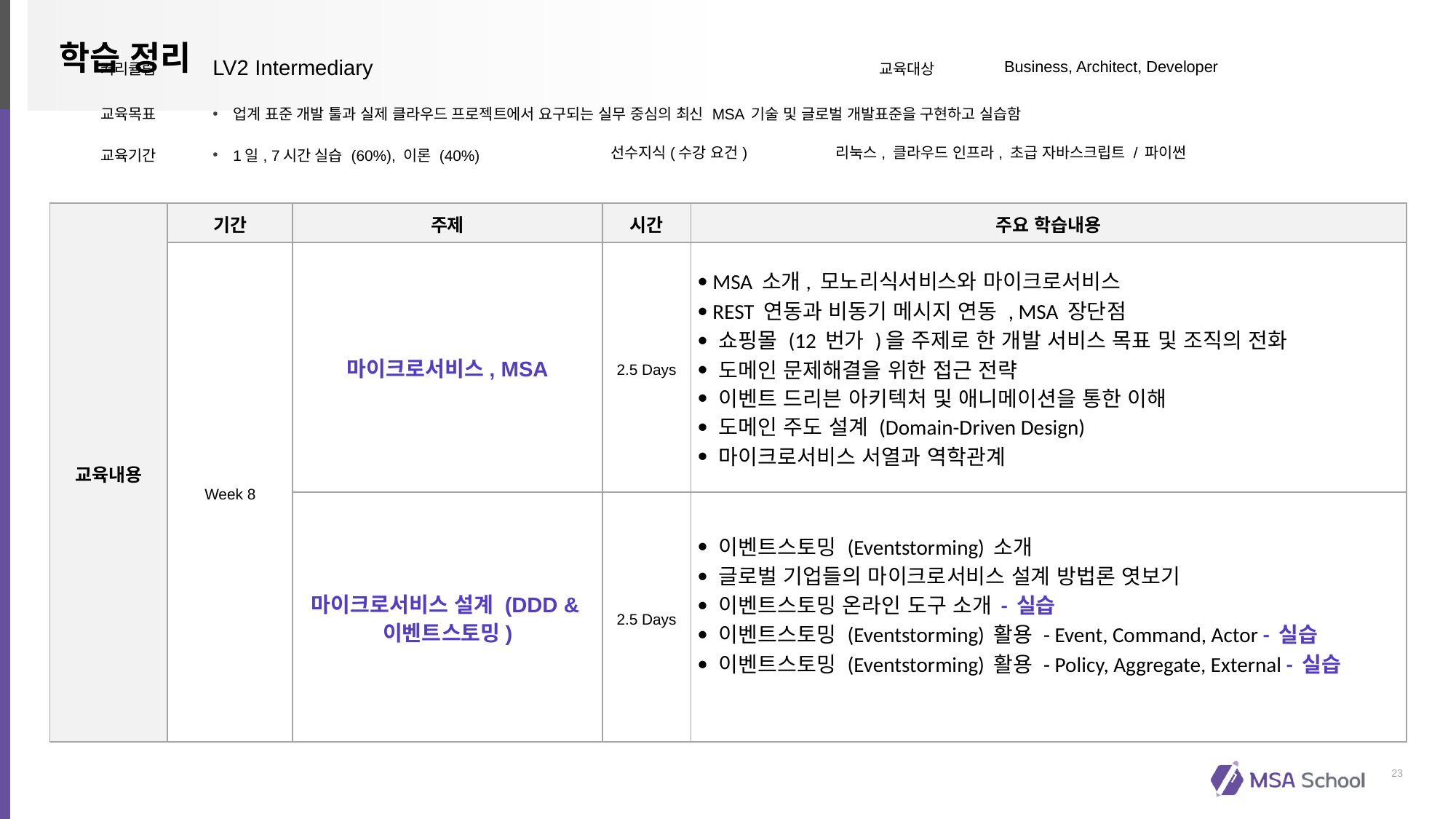

| 커리큘럼 | LV2 Intermediary |  | 교육대상 | Business, Architect, Developer |
| --- | --- | --- | --- | --- |
| 교육목표 | 업계 표준 개발 툴과 실제 클라우드 프로젝트에서 요구되는 실무 중심의 최신 MSA 기술 및 글로벌 개발표준을 구현하고 실습함 |  |  |  |
| 교육기간 | 1일, 7시간 실습 (60%), 이론 (40%) | 선수지식(수강 요건) | 리눅스, 클라우드 인프라, 초급 자바스크립트 / 파이썬 |  |
| 교육내용 | 기간 | 주제 | 시간 | 주요 학습내용 |
| --- | --- | --- | --- | --- |
|  | Week 8 | 마이크로서비스, MSA | 2.5 Days | MSA 소개, 모노리식서비스와 마이크로서비스 REST 연동과 비동기 메시지 연동 , MSA 장단점 쇼핑몰 (12 번가 )을 주제로 한 개발 서비스 목표 및 조직의 전화 도메인 문제해결을 위한 접근 전략 이벤트 드리븐 아키텍처 및 애니메이션을 통한 이해 도메인 주도 설계 (Domain-Driven Design) 마이크로서비스 서열과 역학관계 |
|  |  | 마이크로서비스 설계 (DDD &이벤트스토밍) | 2.5 Days | 이벤트스토밍 (Eventstorming) 소개 글로벌 기업들의 마이크로서비스 설계 방법론 엿보기 이벤트스토밍 온라인 도구 소개 - 실습 이벤트스토밍 (Eventstorming) 활용 - Event, Command, Actor - 실습 이벤트스토밍 (Eventstorming) 활용 - Policy, Aggregate, External - 실습 |